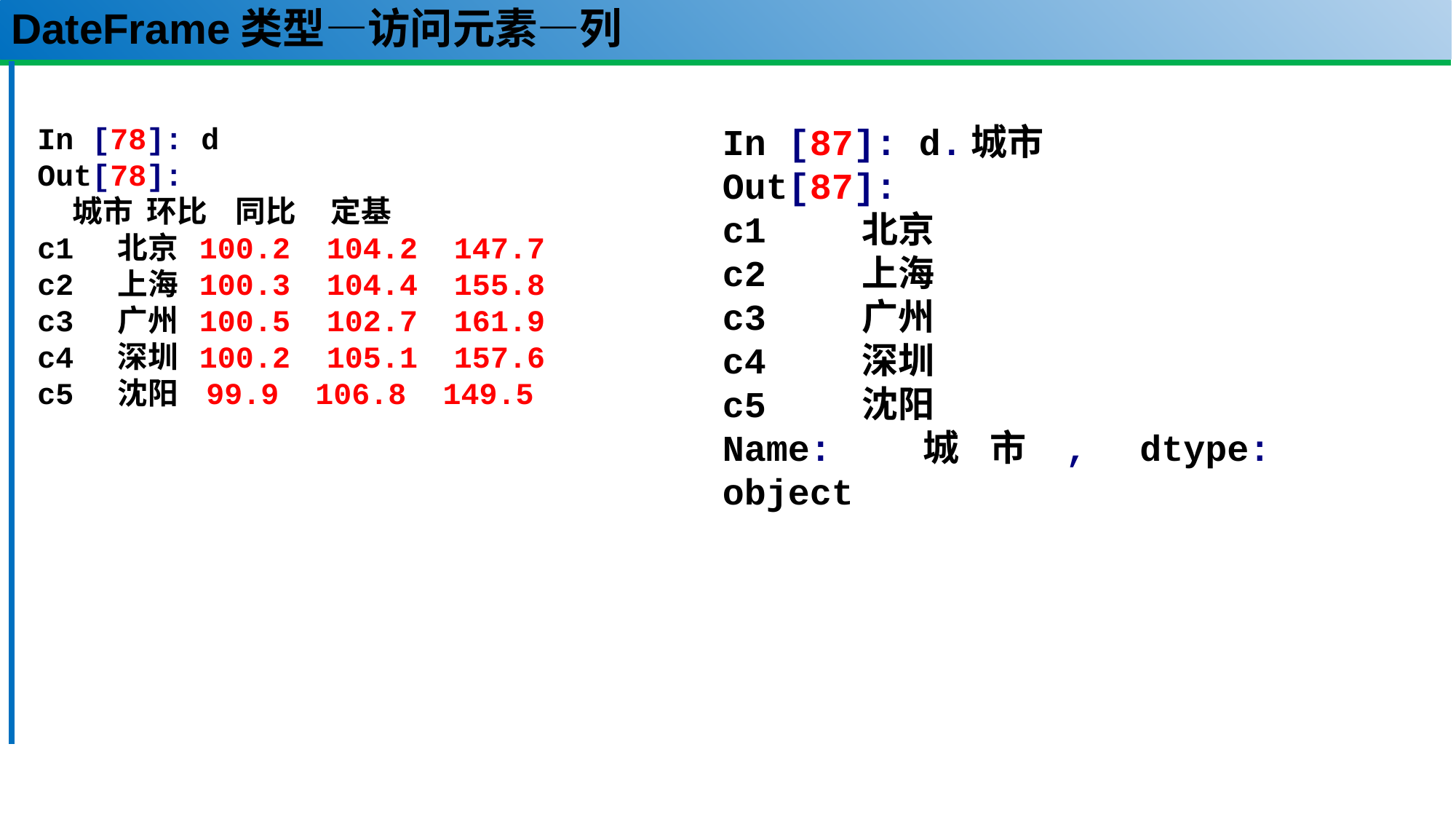

# DateFrame类型—访问元素—列
In [78]: d
Out[78]:
    城市  环比    同比     定基
c1  北京  100.2  104.2  147.7
c2  上海  100.3  104.4  155.8
c3  广州  100.5  102.7  161.9
c4  深圳  100.2  105.1  157.6
c5  沈阳   99.9  106.8  149.5
In [87]: d.城市
Out[87]:
c1    北京
c2    上海
c3    广州
c4    深圳
c5    沈阳
Name: 城市, dtype: object